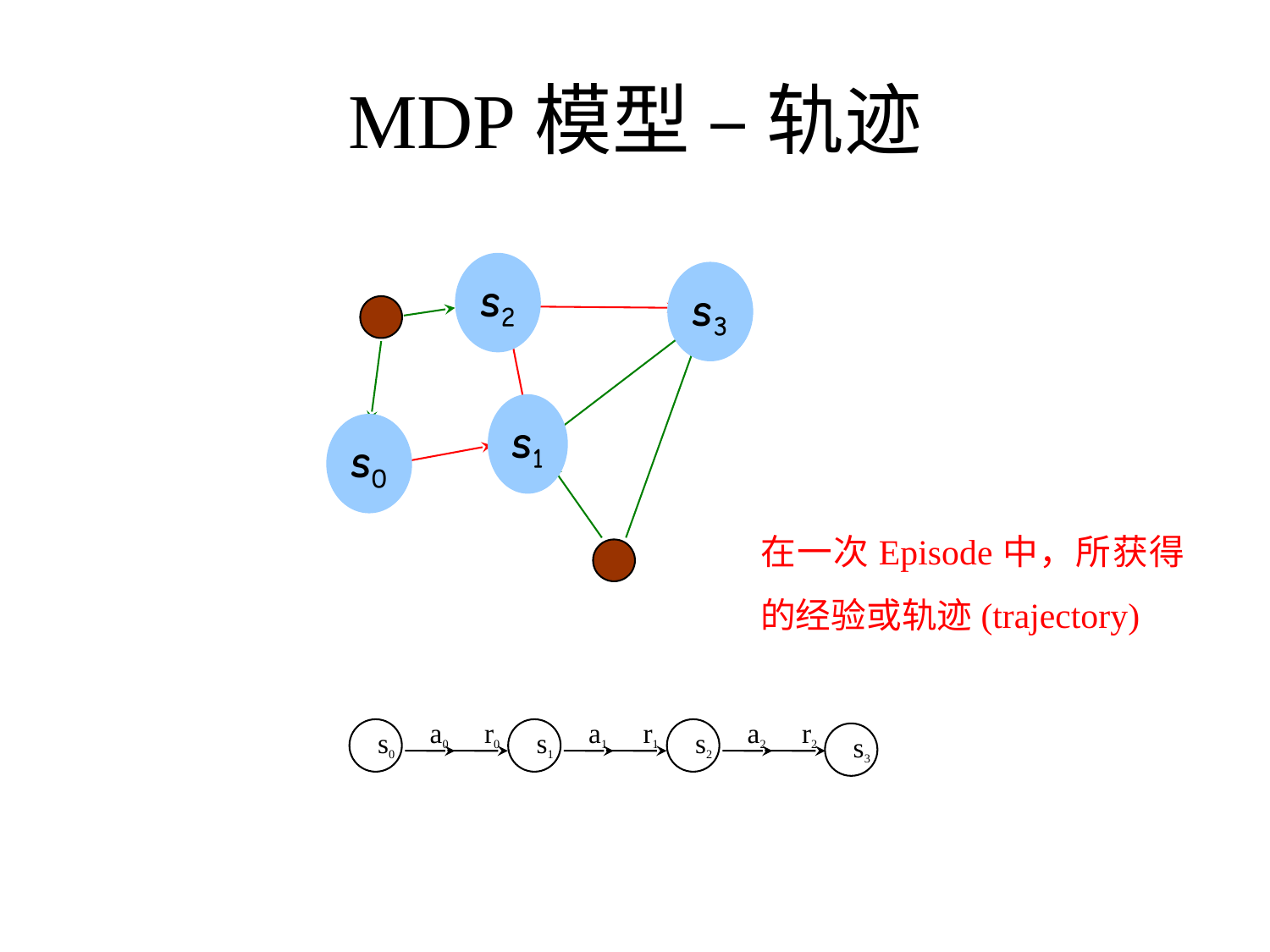

# MDP模型 – 轨迹
s2
s3

在一次Episode中，所获得的经验或轨迹(trajectory)
a0
r0
a1
r1
a2
r2
s0
s1
s2

s1
s0
s3